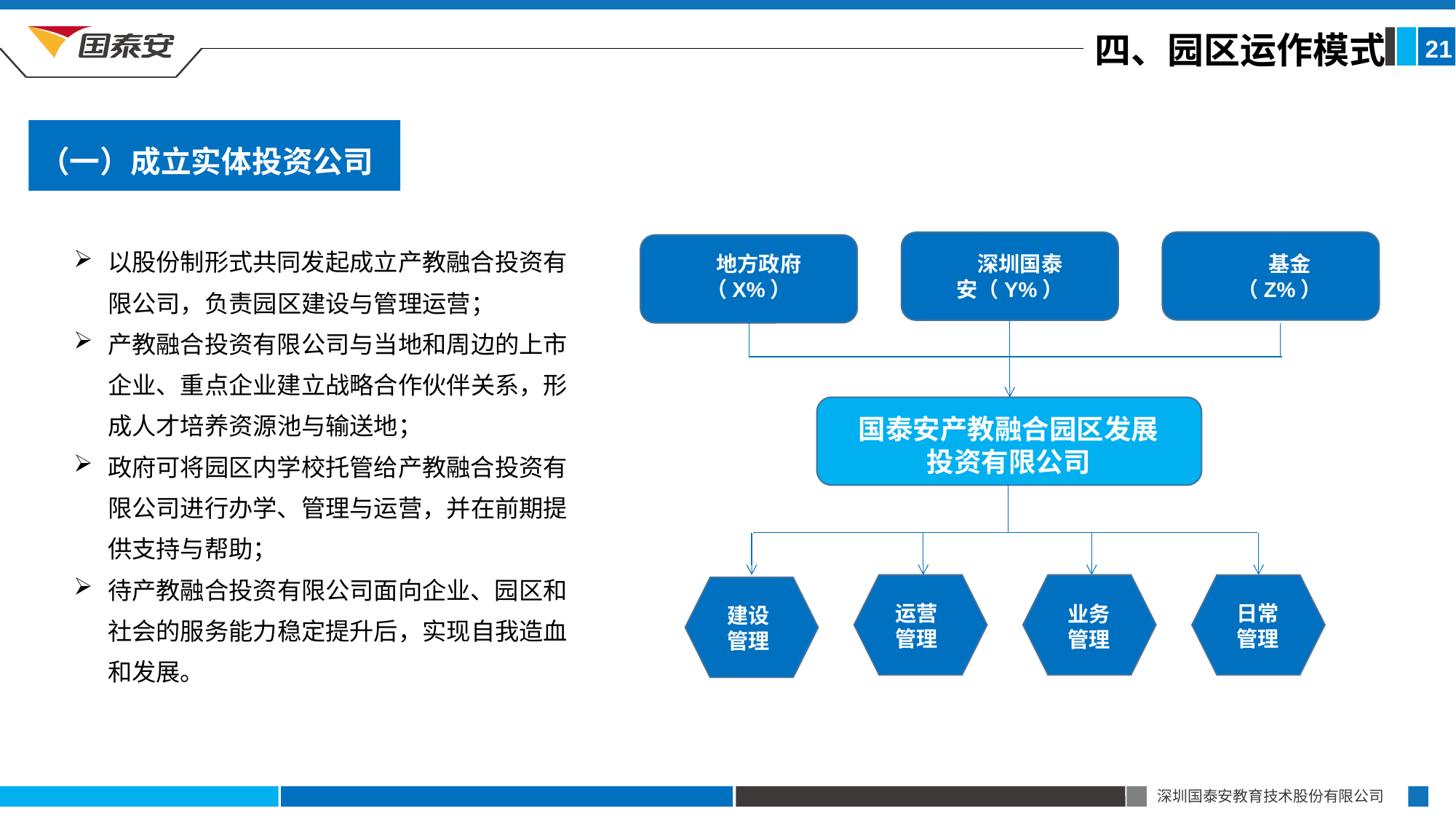

四、园区运作模式
21

（一）成立实体投资公司
以股份制形式共同发起成立产教融合投资有限公司，负责园区建设与管理运营；
产教融合投资有限公司与当地和周边的上市企业、重点企业建立战略合作伙伴关系，形成人才培养资源池与输送地；
政府可将园区内学校托管给产教融合投资有限公司进行办学、管理与运营，并在前期提供支持与帮助；
待产教融合投资有限公司面向企业、园区和社会的服务能力稳定提升后，实现自我造血和发展。

   深圳国泰安（Y%）
   地方政府
（X%）
   基金
（Z%）

国泰安产教融合园区发展投资有限公司

日常管理
运营管理
业务管理
建设管理